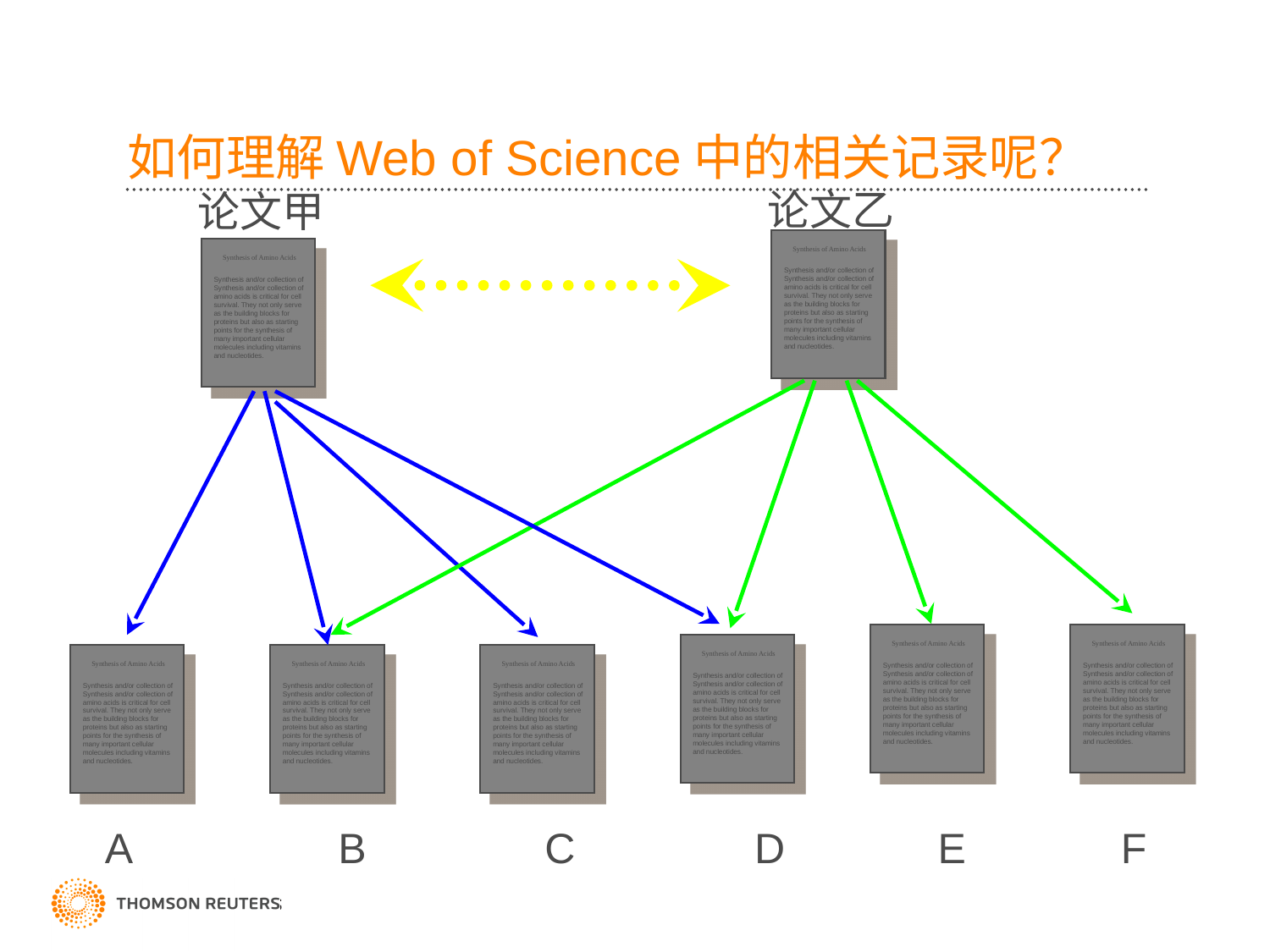

# 如何理解Web of Science中的相关记录呢？
论文乙
论文甲

Synthesis of Amino Acids
Synthesis and/or collection of Synthesis and/or collection of amino acids is critical for cell survival. They not only serve as the building blocks for proteins but also as starting points for the synthesis of many important cellular molecules including vitamins and nucleotides.

Synthesis of Amino Acids
Synthesis and/or collection of Synthesis and/or collection of amino acids is critical for cell survival. They not only serve as the building blocks for proteins but also as starting points for the synthesis of many important cellular molecules including vitamins and nucleotides.

Synthesis of Amino Acids
Synthesis and/or collection of Synthesis and/or collection of amino acids is critical for cell survival. They not only serve as the building blocks for proteins but also as starting points for the synthesis of many important cellular molecules including vitamins and nucleotides.

Synthesis of Amino Acids
Synthesis and/or collection of Synthesis and/or collection of amino acids is critical for cell survival. They not only serve as the building blocks for proteins but also as starting points for the synthesis of many important cellular molecules including vitamins and nucleotides.

Synthesis of Amino Acids
Synthesis and/or collection of Synthesis and/or collection of amino acids is critical for cell survival. They not only serve as the building blocks for proteins but also as starting points for the synthesis of many important cellular molecules including vitamins and nucleotides.

Synthesis of Amino Acids
Synthesis and/or collection of Synthesis and/or collection of amino acids is critical for cell survival. They not only serve as the building blocks for proteins but also as starting points for the synthesis of many important cellular molecules including vitamins and nucleotides.
Synthesis of Amino Acids
Synthesis of Amino Acids
Synthesis and/or collection of Synthesis and/or collection of amino acids is critical for cell survival. They not only serve as the building blocks for proteins but also as starting points for the synthesis of many important cellular molecules including vitamins and nucleotides.
Synthesis and/or collection of Synthesis and/or collection of amino acids is critical for cell survival. They not only serve as the building blocks for proteins but also as starting points for the synthesis of many important cellular molecules including vitamins and nucleotides.
A	         B	     C	            D	      E		F